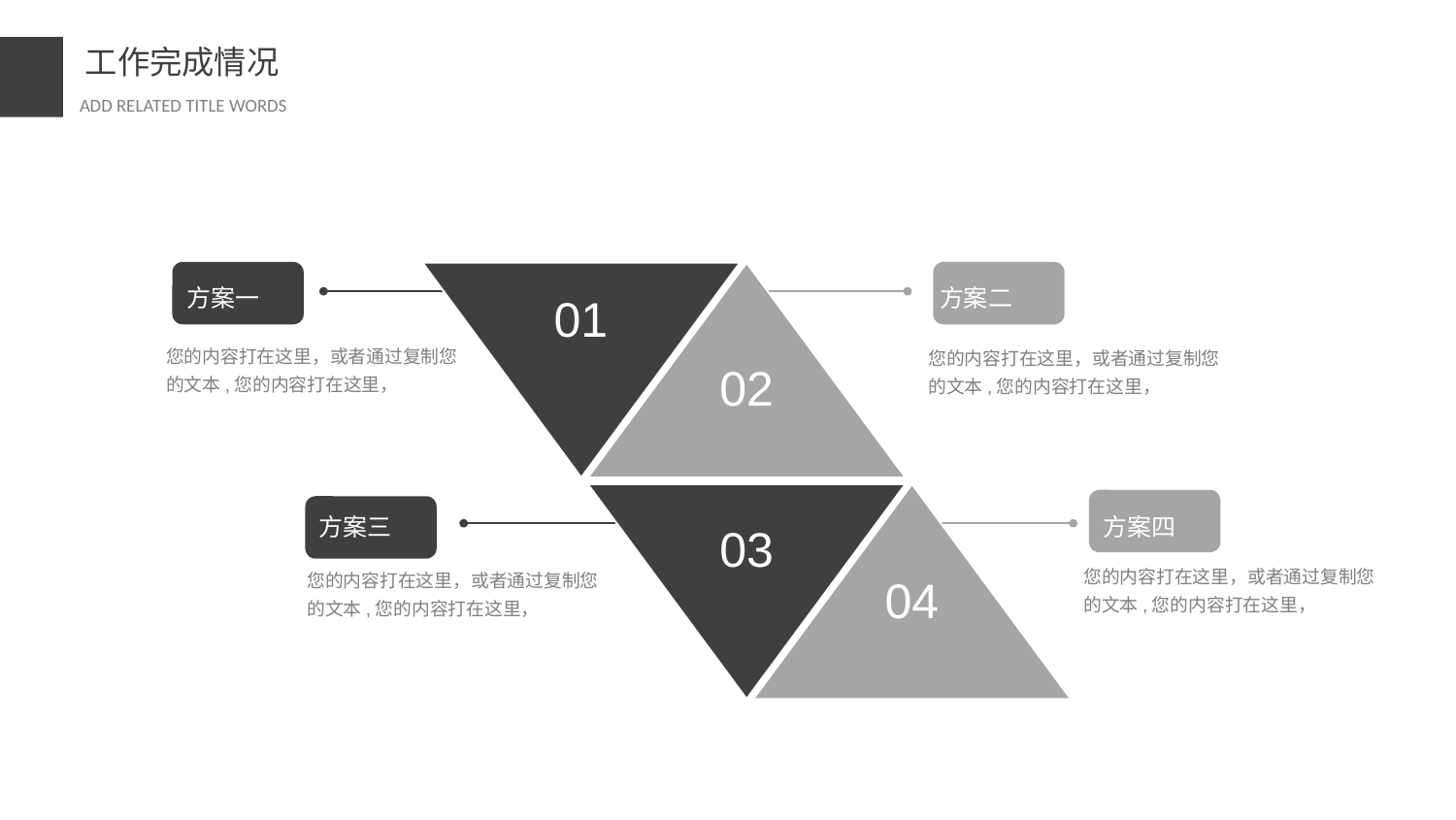

方案一

方案二

01

02

您的内容打在这里，或者通过复制您的文本,您的内容打在这里，
您的内容打在这里，或者通过复制您的文本,您的内容打在这里，

03

04

方案四

方案三

您的内容打在这里，或者通过复制您的文本,您的内容打在这里，
您的内容打在这里，或者通过复制您的文本,您的内容打在这里，